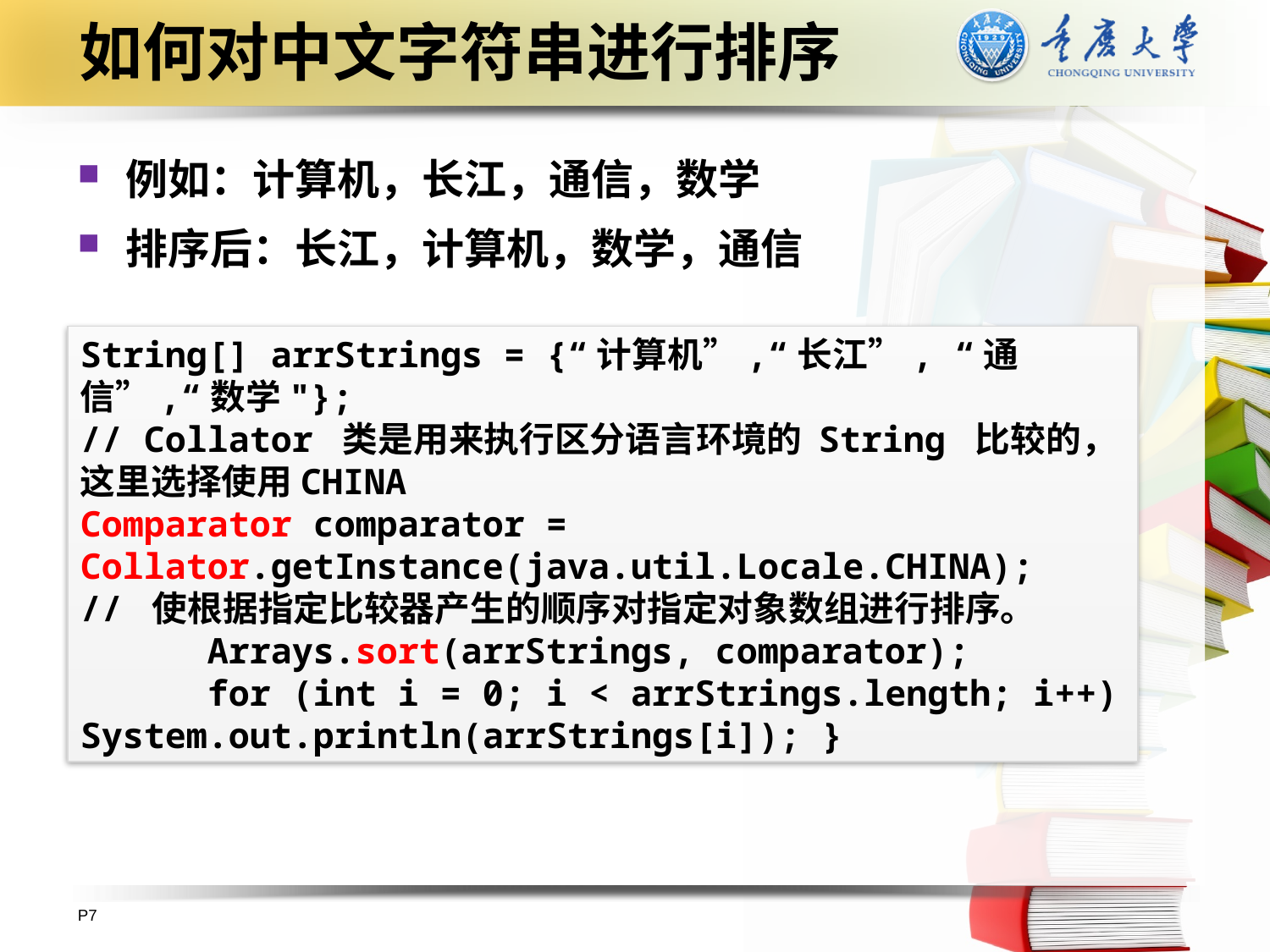

# 如何对中文字符串进行排序
例如：计算机，长江，通信，数学
排序后：长江，计算机，数学，通信
String[] arrStrings = {“计算机”,“长江”, “通信”,“数学"};
// Collator 类是用来执行区分语言环境的 String 比较的，这里选择使用CHINA
Comparator comparator = Collator.getInstance(java.util.Locale.CHINA);
// 使根据指定比较器产生的顺序对指定对象数组进行排序。
	Arrays.sort(arrStrings, comparator);
	for (int i = 0; i < arrStrings.length; i++) System.out.println(arrStrings[i]); }
P7